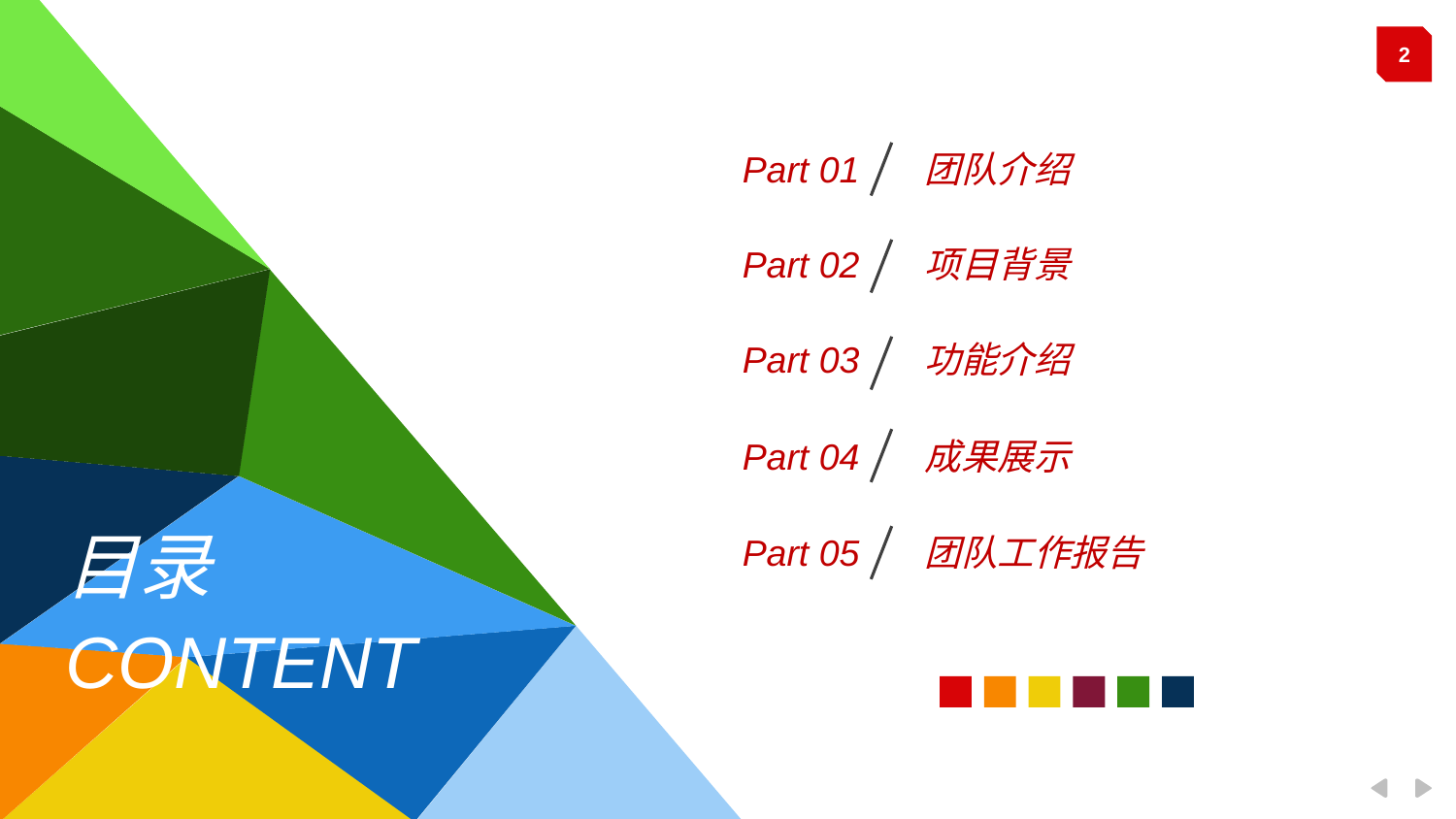

Part 01
团队介绍
Part 02
项目背景
Part 03
功能介绍
Part 04
成果展示
目录
CONTENT
Part 05
团队工作报告